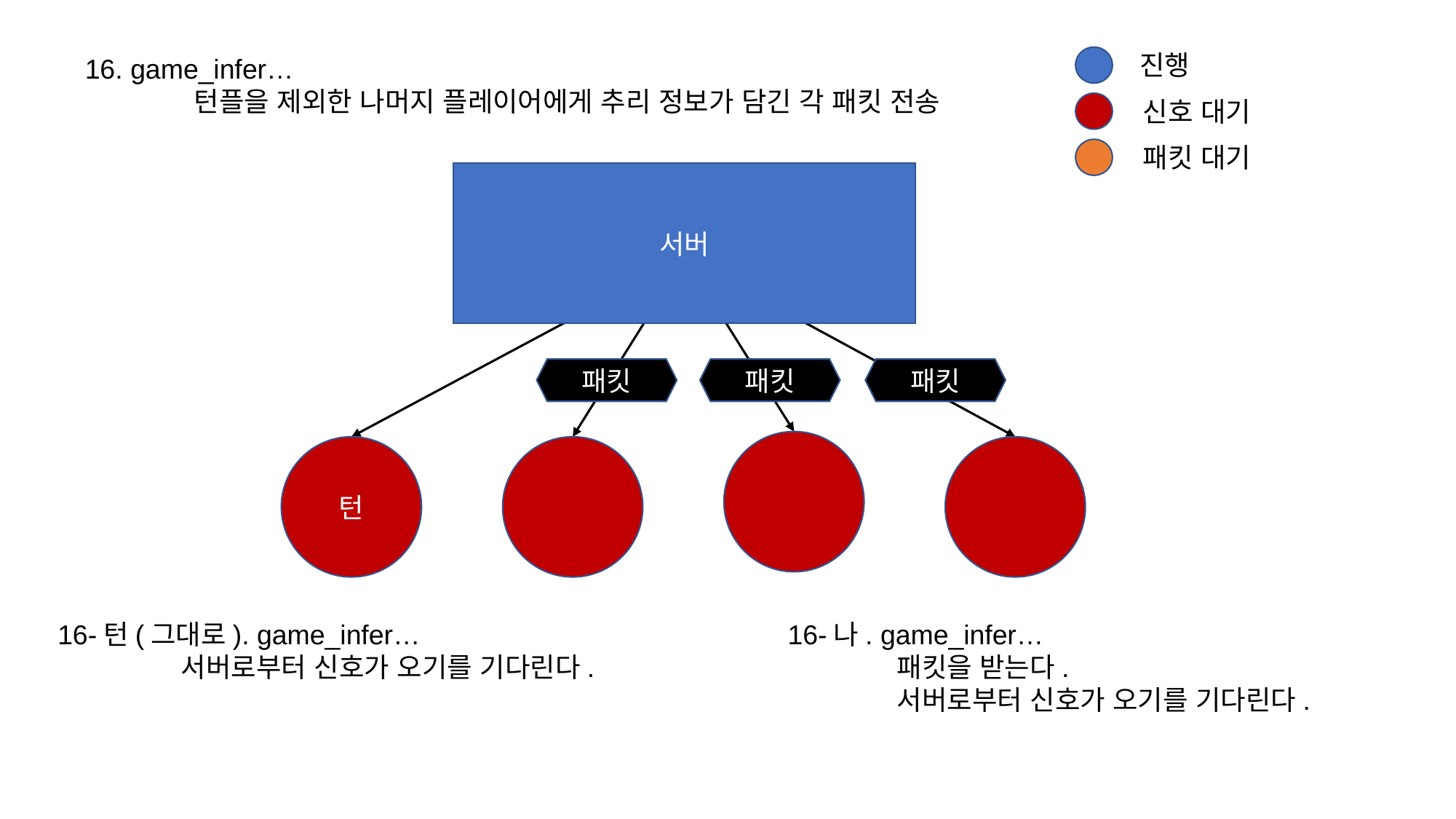

진행
16. game_infer…
	턴플을 제외한 나머지 플레이어에게 추리 정보가 담긴 각 패킷 전송

신호 대기

패킷 대기

서버
패킷
패킷
패킷

턴

16-턴(그대로). game_infer…
	 서버로부터 신호가 오기를 기다린다.
16-나. game_infer…
	패킷을 받는다.
	서버로부터 신호가 오기를 기다린다.